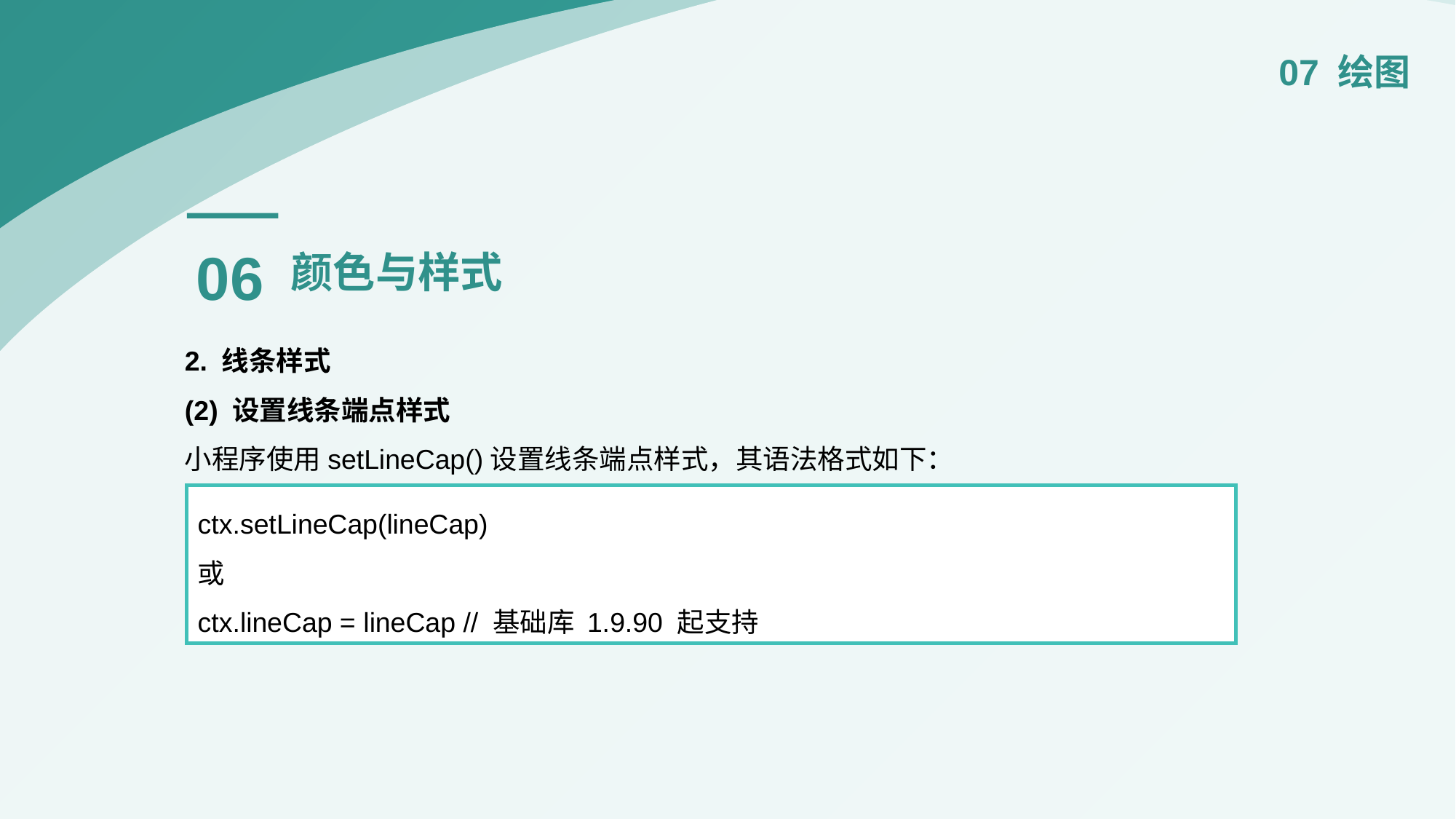

07 绘图
06

颜色与样式
2. 线条样式
(2) 设置线条端点样式
小程序使用setLineCap()设置线条端点样式，其语法格式如下：

ctx.setLineCap(lineCap)
或
ctx.lineCap = lineCap // 基础库 1.9.90 起支持